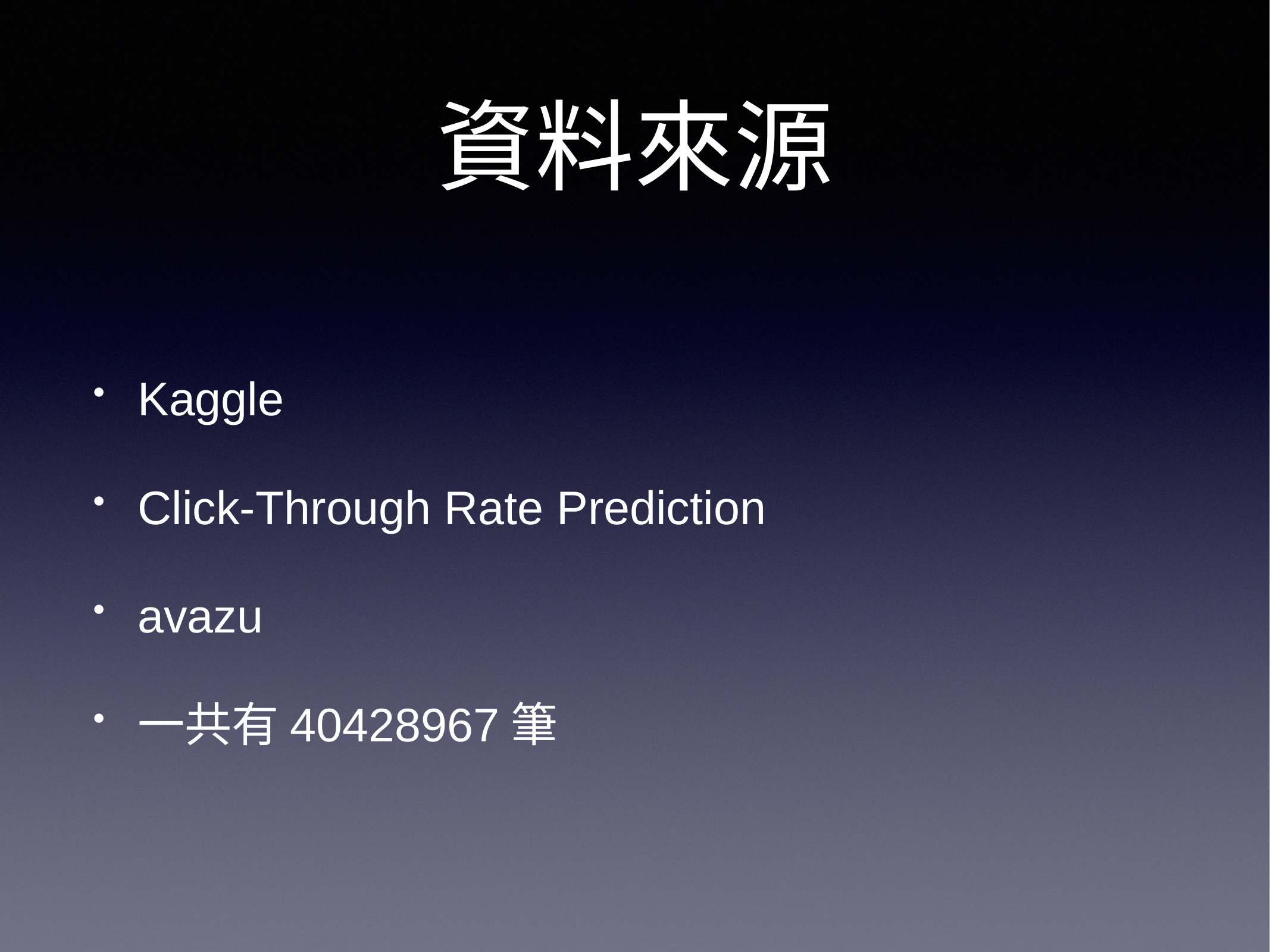

# 資料來源
Kaggle
Click-Through Rate Prediction
avazu
一共有40428967筆